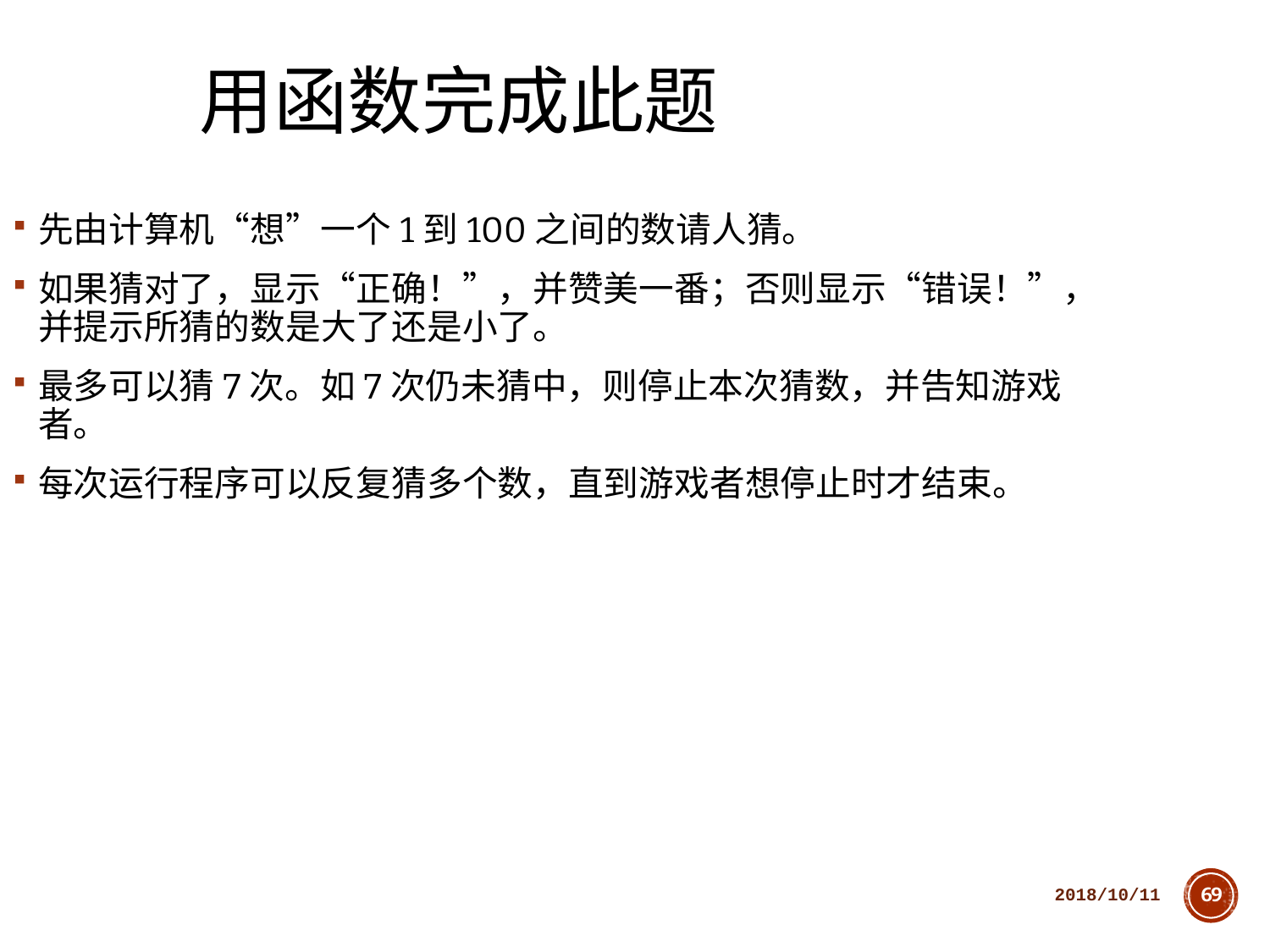

用函数完成此题
先由计算机“想”一个1到100之间的数请人猜。
如果猜对了，显示“正确！”，并赞美一番；否则显示“错误！”，并提示所猜的数是大了还是小了。
最多可以猜7次。如7次仍未猜中，则停止本次猜数，并告知游戏者。
每次运行程序可以反复猜多个数，直到游戏者想停止时才结束。
2018/10/11
69